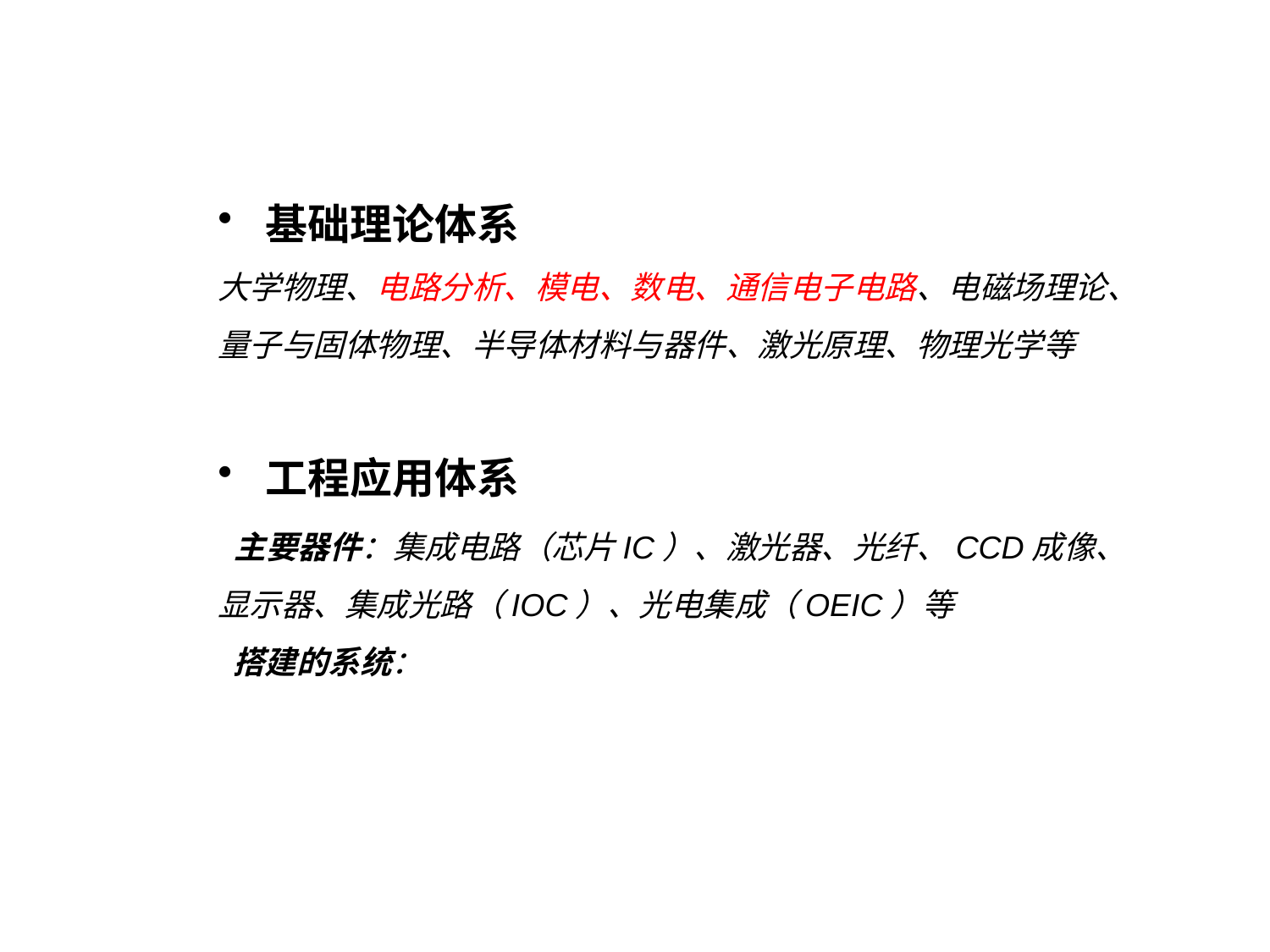

基础理论体系
大学物理、电路分析、模电、数电、通信电子电路、电磁场理论、量子与固体物理、半导体材料与器件、激光原理、物理光学等

工程应用体系
 主要器件：集成电路（芯片IC）、激光器、光纤、CCD成像、显示器、集成光路（IOC）、光电集成（OEIC）等
 搭建的系统：